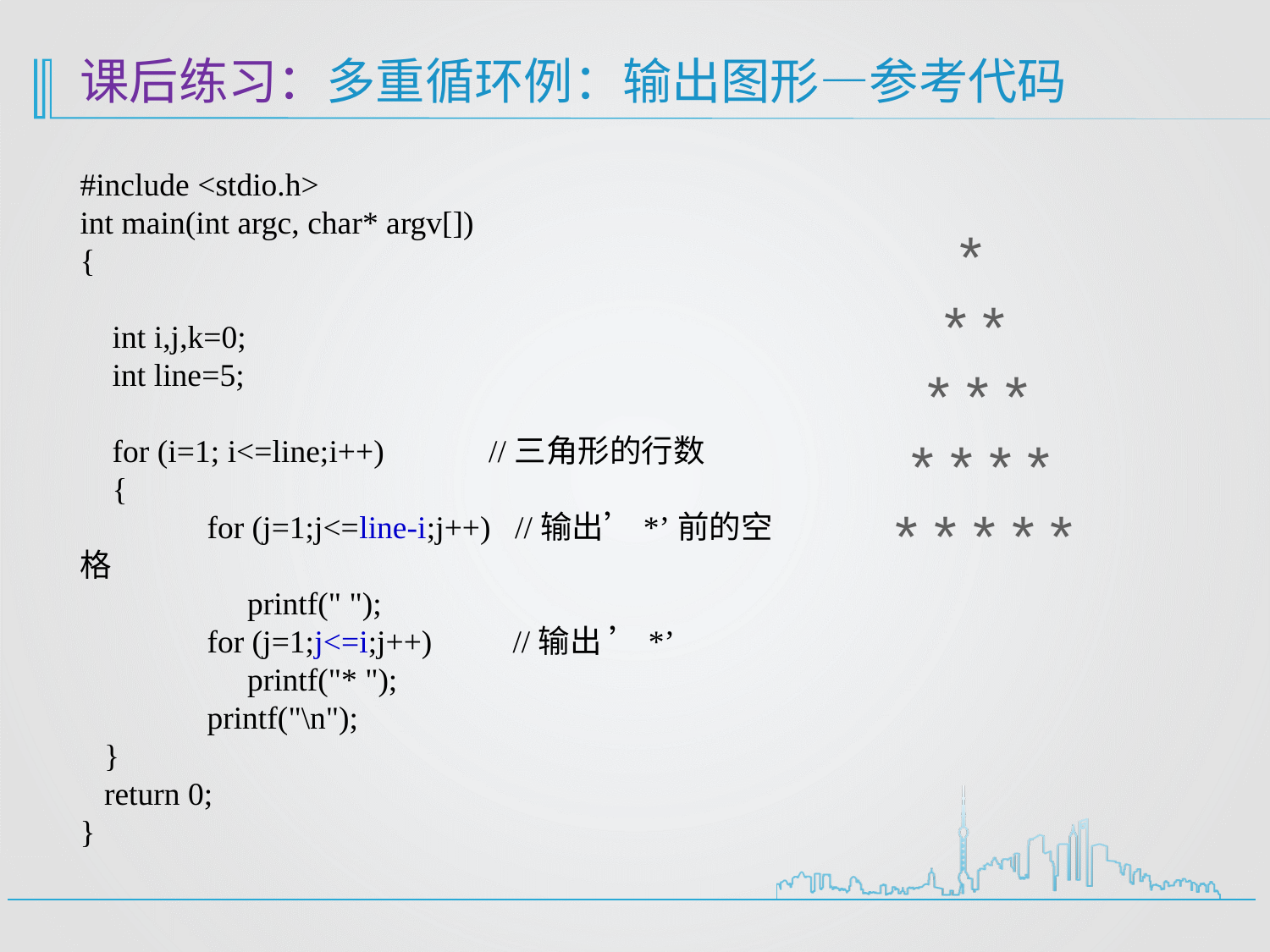

# 课后练习：多重循环例：输出图形—参考代码
#include <stdio.h>
int main(int argc, char* argv[])
{

    int i,j,k=0;
    int line=5;

    for (i=1; i<=line;i++)             //三角形的行数
    {
    	for (j=1;j<=line-i;j++)   //输出’*’前的空格
    	     printf(" ");
    	for (j=1;j<=i;j++)          //输出 ’*’
    	     printf("* ");
    	printf("\n");
   }
   return 0;
}
      *
     * *
    * * *
   * * * *
  * * * * *